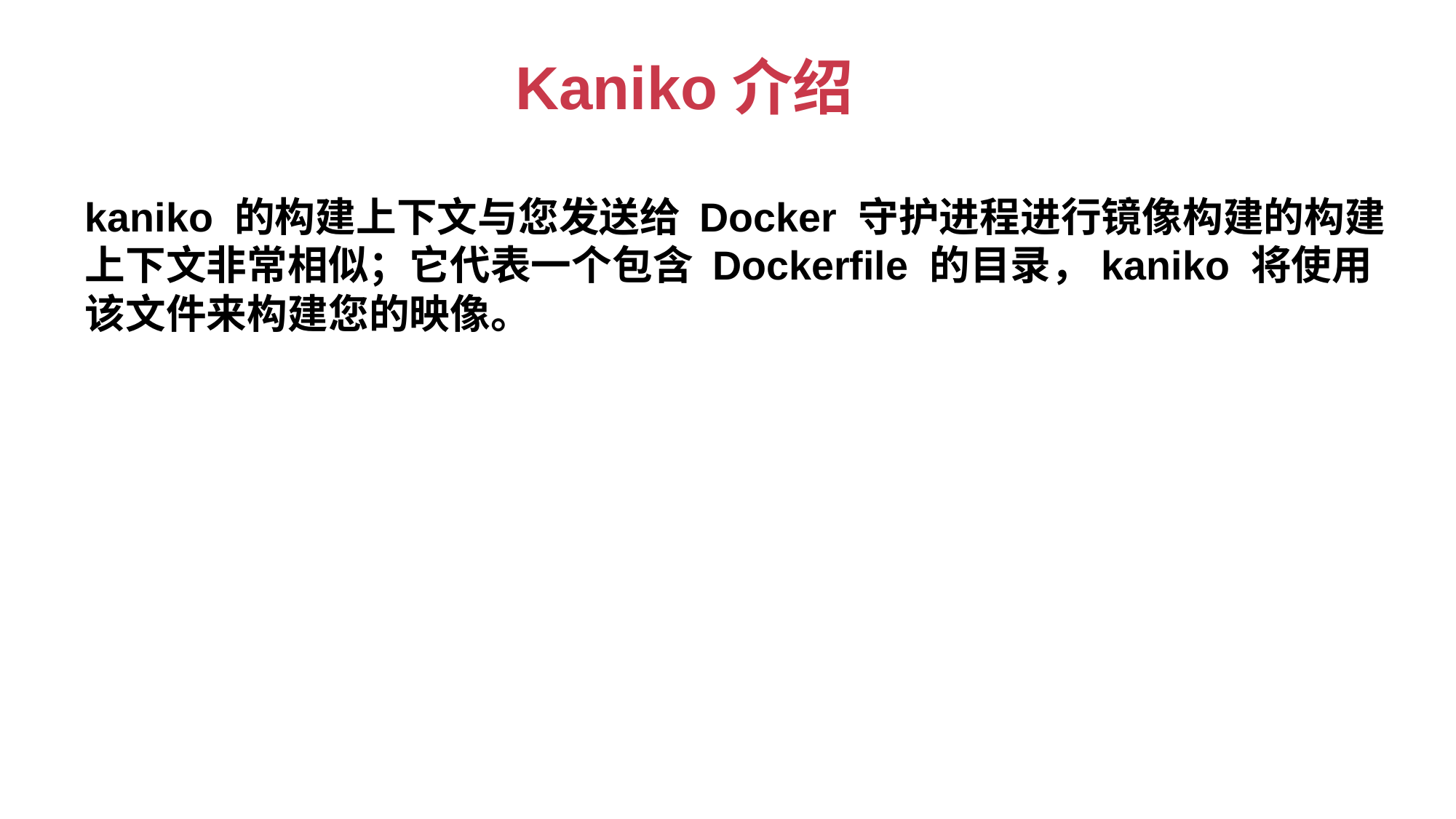

Kaniko介绍
kaniko 的构建上下文与您发送给 Docker 守护进程进行镜像构建的构建上下文非常相似；它代表一个包含 Dockerfile 的目录，kaniko 将使用该文件来构建您的映像。